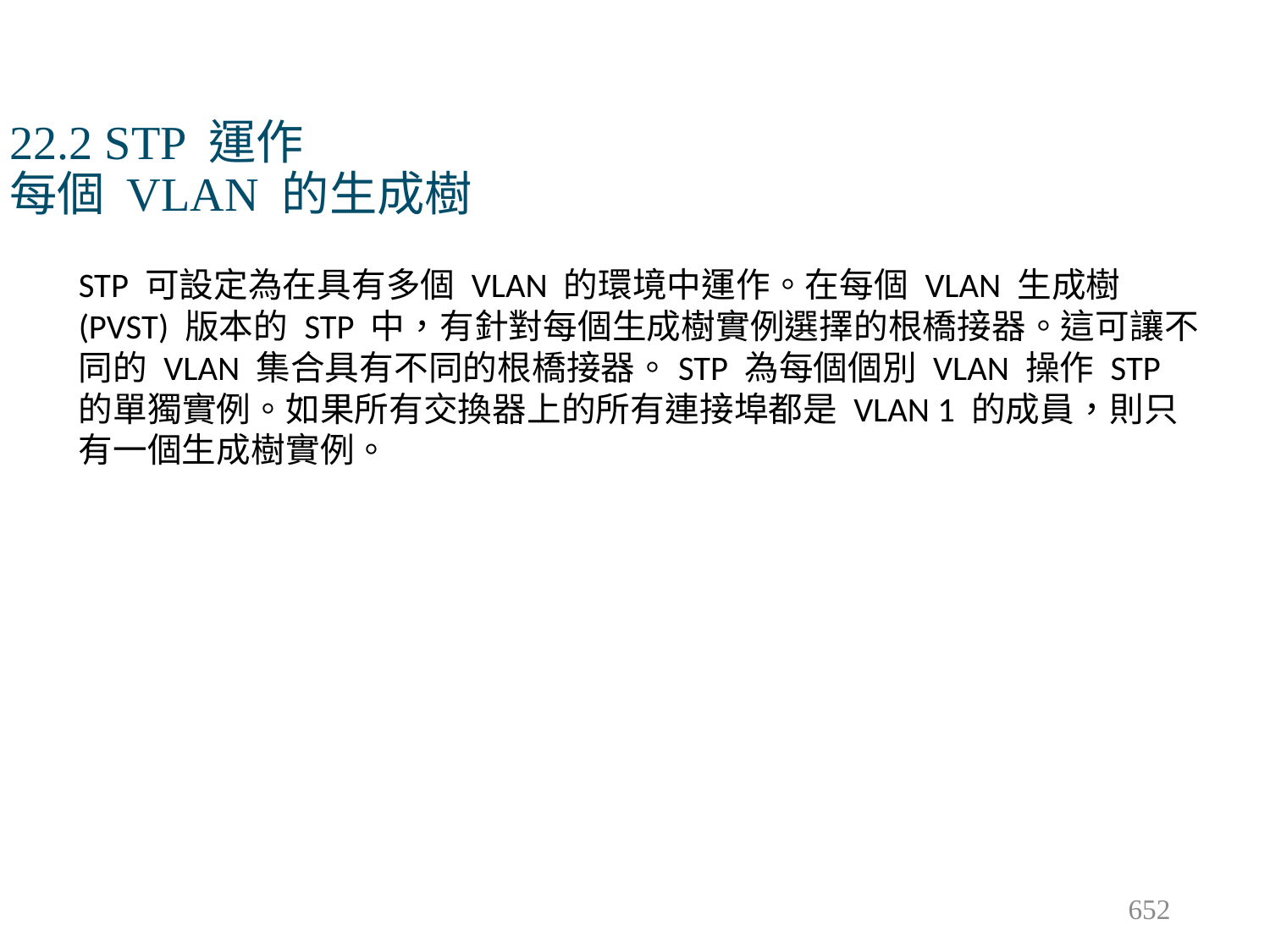

# 22.2 STP 運作 每個 VLAN 的生成樹

STP 可設定為在具有多個 VLAN 的環境中運作。在每個 VLAN 生成樹 (PVST) 版本的 STP 中，有針對每個生成樹實例選擇的根橋接器。這可讓不同的 VLAN 集合具有不同的根橋接器。STP 為每個個別 VLAN 操作 STP 的單獨實例。如果所有交換器上的所有連接埠都是 VLAN 1 的成員，則只有一個生成樹實例。

652